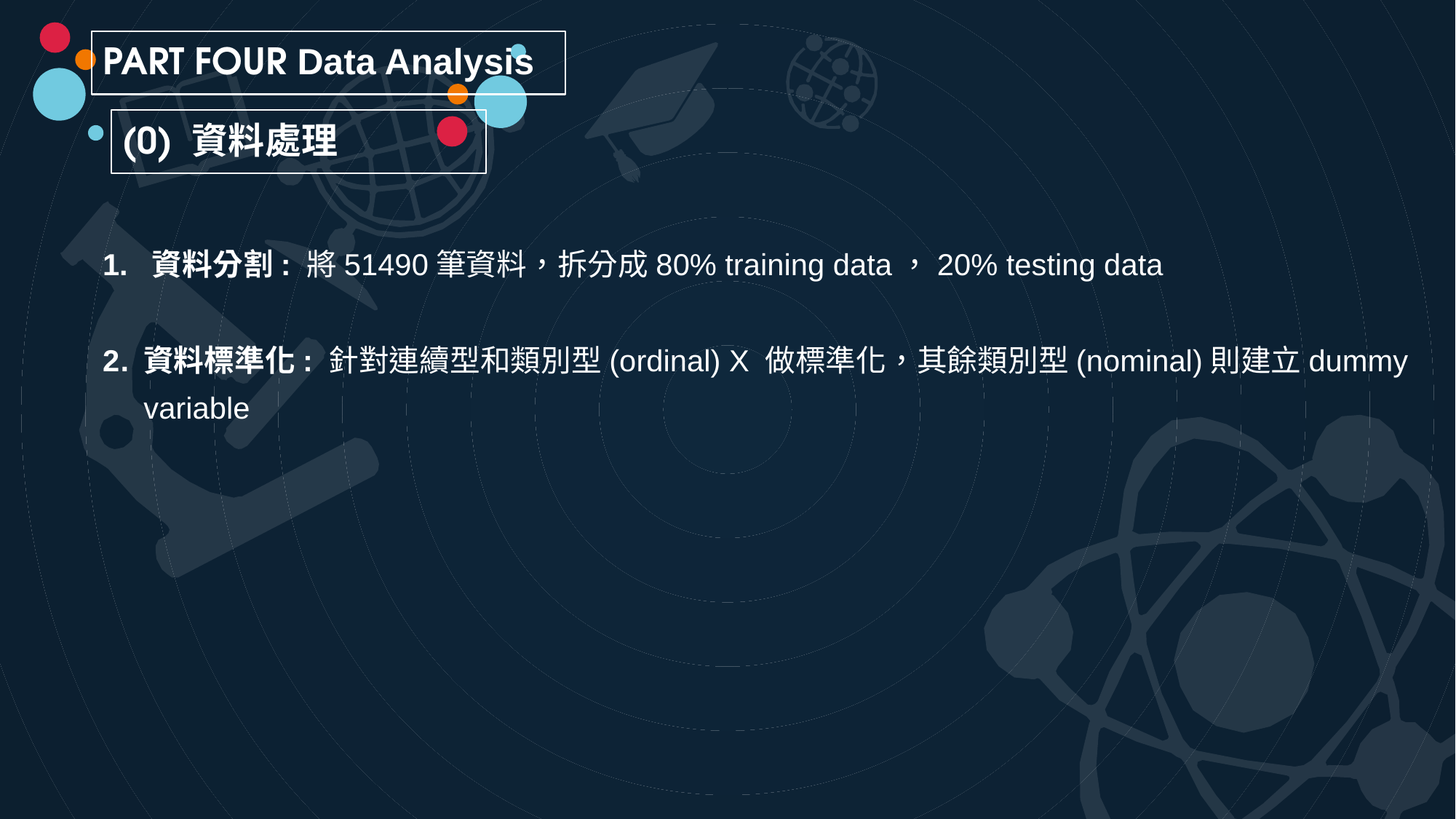

PART FOUR Data Analysis
(0) 資料處理
1.  資料分割: 將51490筆資料，拆分成80% training data，20% testing data

資料標準化: 針對連續型和類別型(ordinal) X 做標準化，其餘類別型(nominal)則建立dummy variable